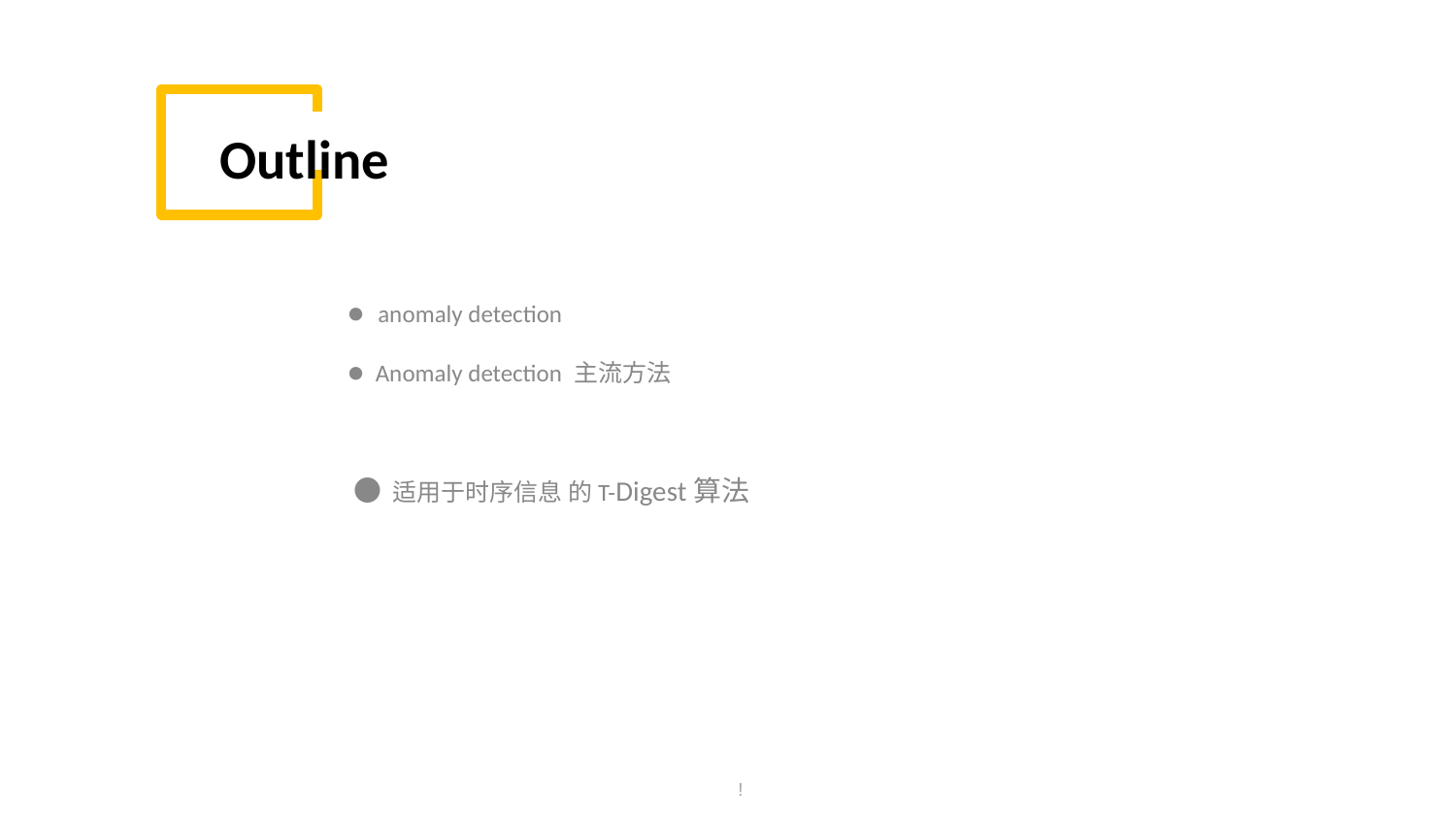

Outline
●  anomaly detection
●  Anomaly detection 主流方法

 ● 适用于时序信息 的T-Digest算法

!